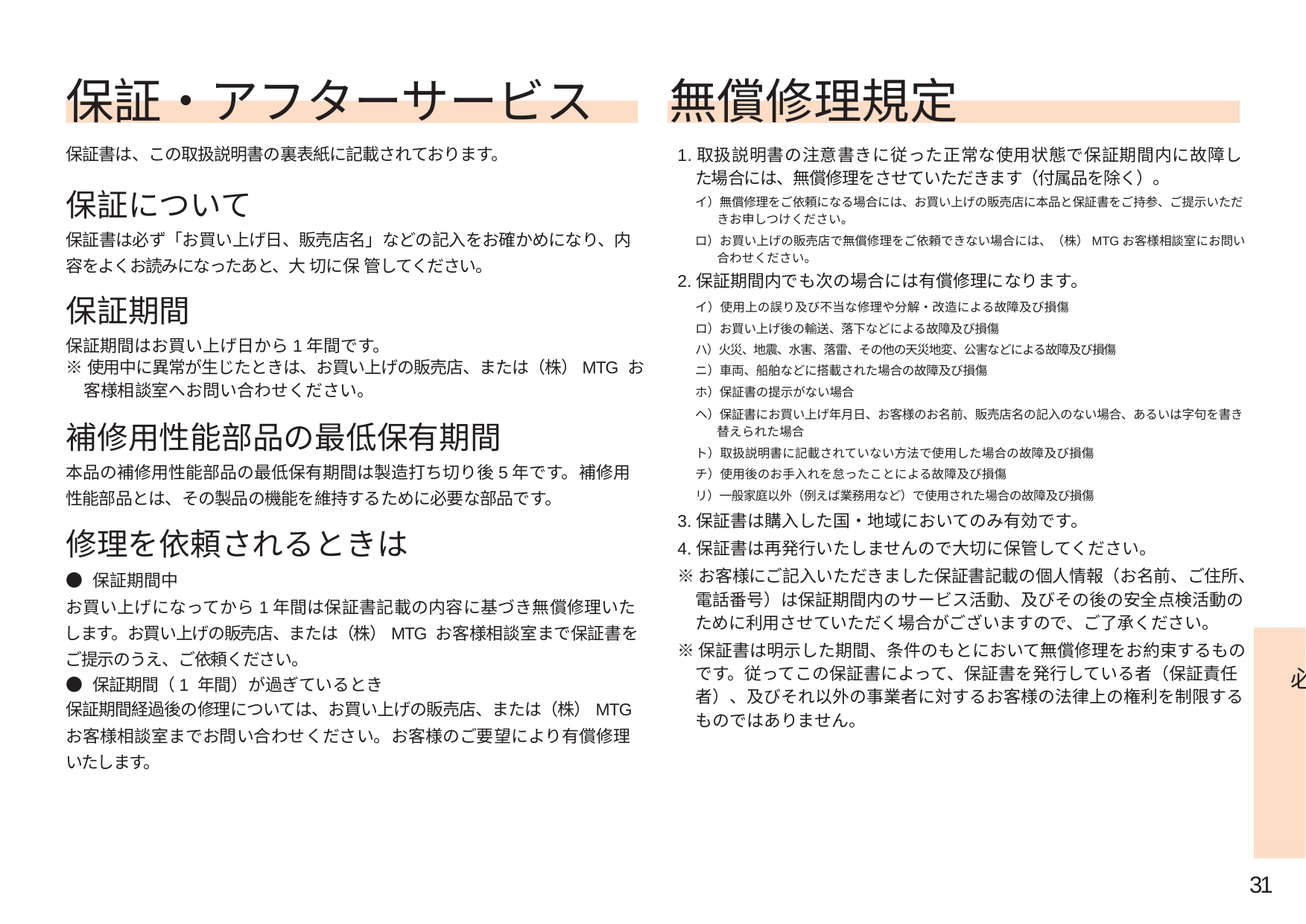

保証・アフターサービス 無償修理規定

保証書は、この取扱説明書の裏表紙に記載されております。
1.取扱説明書の注意書きに従った正常な使用状態で保証期間内に故障し
た場合には、無償修理をさせていただきます（付属品を除く）。
保証について
保証書は必ず「お買い上げ日、販売店名」などの記入をお確かめになり、内
容をよくお読みになったあと、大 切に保 管してください。
イ）無償修理をご依頼になる場合には、お買い上げの販売店に本品と保証書をご持参、ご提示いただ
きお申しつけください。
ロ）お買い上げの販売店で無償修理をご依頼できない場合には、（株）MTGお客様相談室にお問い
合わせください。
2.保証期間内でも次の場合には有償修理になります。
保証期間
保証期間はお買い上げ日から1年間です。
イ）使用上の誤り及び不当な修理や分解・改造による故障及び損傷
ロ）お買い上げ後の輸送、落下などによる故障及び損傷
ハ）火災、地震、水害、落雷、その他の天災地変、公害などによる故障及び損傷
ニ）車両、船舶などに搭載された場合の故障及び損傷
ホ）保証書の提示がない場合
※使用中に異常が生じたときは、お買い上げの販売店、または（株）MTG お
客様相談室へお問い合わせください。

ヘ）保証書にお買い上げ年月日、お客様のお名前、販売店名の記入のない場合、あるいは字句を書き
補修用性能部品の最低保有期間
本品の補修用性能部品の最低保有期間は製造打ち切り後5年です。補修用
性能部品とは、その製品の機能を維持するために必要な部品です。
替えられた場合
ト）取扱説明書に記載されていない方法で使用した場合の故障及び損傷
チ）使用後のお手入れを怠ったことによる故障及び損傷
リ）一般家庭以外（例えば業務用など）で使用された場合の故障及び損傷
3.保証書は購入した国・地域においてのみ有効です。
4.保証書は再発行いたしませんので大切に保管してください。
修理を依頼されるときは
● 保証期間中
お買い上げになってから1年間は保証書記載の内容に基づき無償修理いた
します。お買い上げの販売店、または（株）MTG お客様相談室まで保証書を
ご提示のうえ、ご依頼ください。
※お客様にご記入いただきました保証書記載の個人情報（お名前、ご住所、
電話番号）は保証期間内のサービス活動、及びその後の安全点検活動の
ために利用させていただく場合がございますので、ご了承ください。
※保証書は明示した期間、条件のもとにおいて無償修理をお約束するもの
です。従ってこの保証書によって、保証書を発行している者（保証責任
者）、及びそれ以外の事業者に対するお客様の法律上の権利を制限する
ものではありません。

必
● 保証期間（1 年間）が過ぎているとき
保証期間経過後の修理については、お買い上げの販売店、または（株）MTG
お客様相談室までお問い合わせください。お客様のご要望により有償修理
いたします。
31